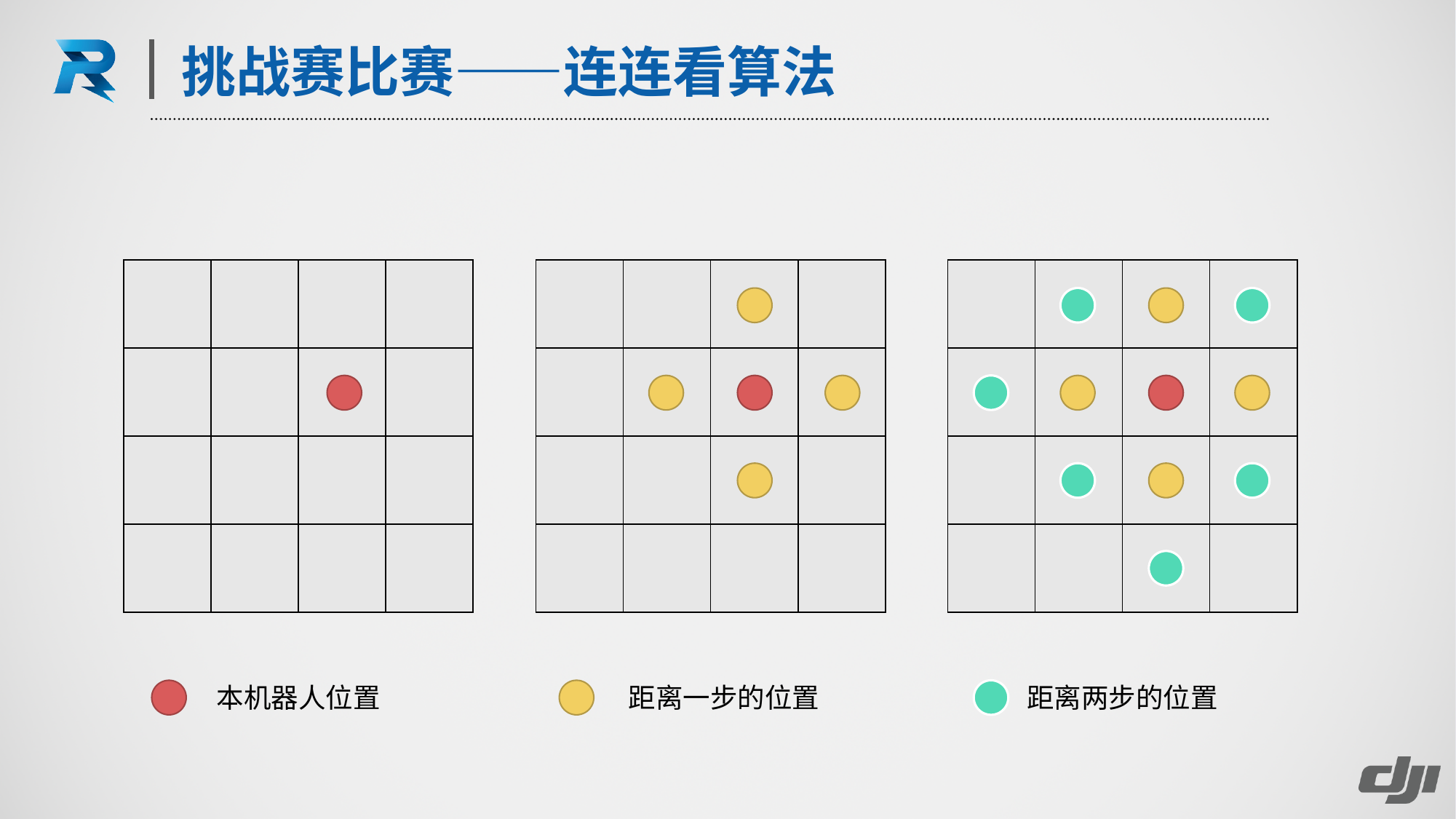

挑战赛比赛——连连看算法
|  |  |  |  |
| --- | --- | --- | --- |
|  |  |  |  |
|  |  |  |  |
|  |  |  |  |
|  |  |  |  |
| --- | --- | --- | --- |
|  |  |  |  |
|  |  |  |  |
|  |  |  |  |
|  |  |  |  |
| --- | --- | --- | --- |
|  |  |  |  |
|  |  |  |  |
|  |  |  |  |

本机器人位置
距离一步的位置
距离两步的位置